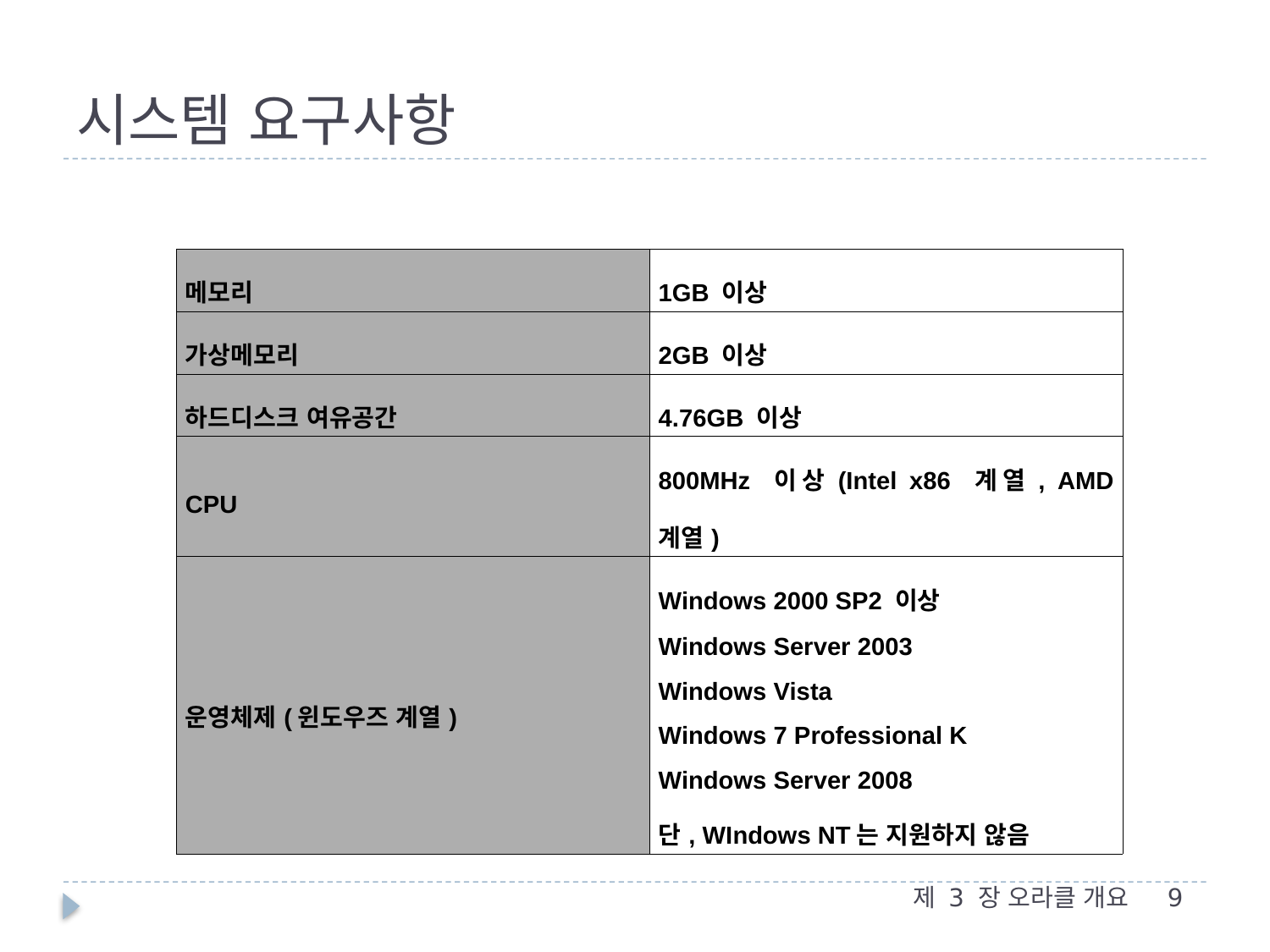

# 시스템 요구사항
| 메모리 | 1GB 이상 |
| --- | --- |
| 가상메모리 | 2GB 이상 |
| 하드디스크 여유공간 | 4.76GB 이상 |
| CPU | 800MHz 이상(Intel x86 계열, AMD 계열) |
| 운영체제(윈도우즈 계열) | Windows 2000 SP2 이상 Windows Server 2003 Windows Vista Windows 7 Professional K Windows Server 2008 단, WIndows NT는 지원하지 않음 |
제 3 장 오라클 개요
9